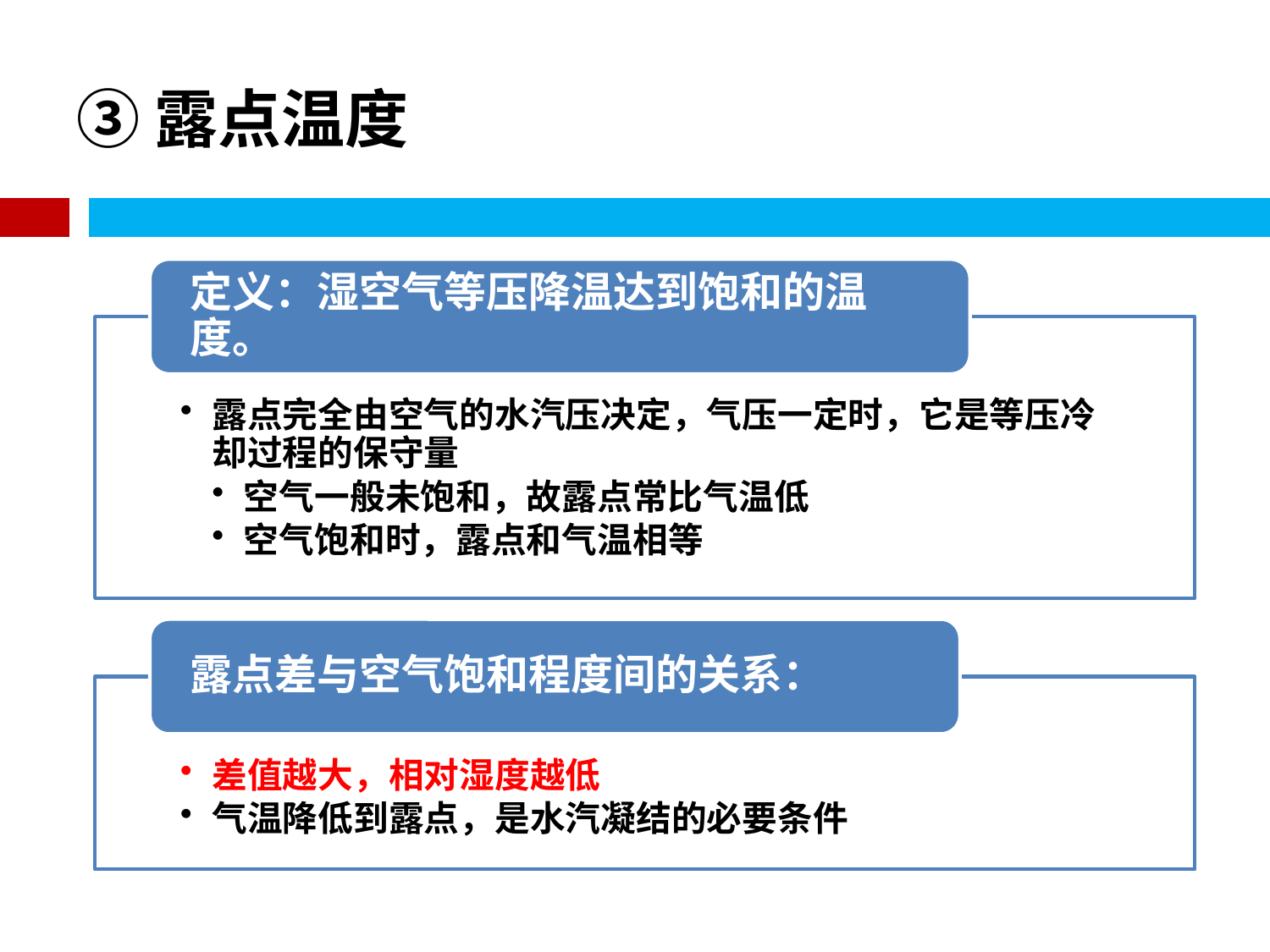

# ③露点温度
露点完全由空气的水汽压决定，气压一定时，它是等压冷却过程的保守量
空气一般未饱和，故露点常比气温低
空气饱和时，露点和气温相等
定义：湿空气等压降温达到饱和的温度。
差值越大，相对湿度越低
气温降低到露点，是水汽凝结的必要条件
露点差与空气饱和程度间的关系：